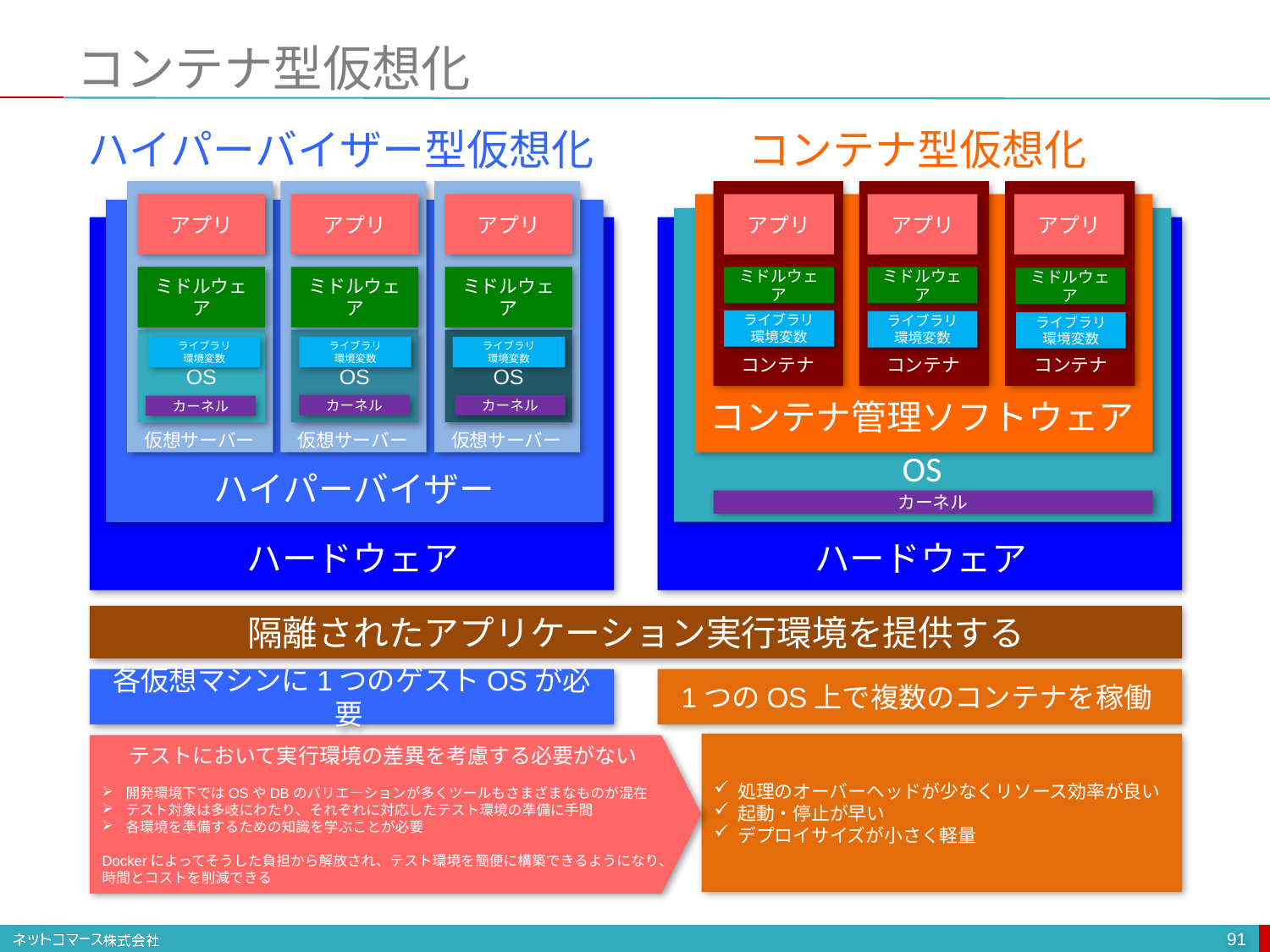

# コンテナ型仮想化
ハイパーバイザー型仮想化
コンテナ型仮想化

アプリ

アプリ
アプリ
アプリ
アプリ
アプリ

ミドルウェア
ミドルウェア
ミドルウェア
ミドルウェア
ミドルウェア
ミドルウェア
ライブラリ
環境変数
ライブラリ
環境変数
ライブラリ
環境変数
OS
OS
OS
ライブラリ
環境変数
ライブラリ
環境変数
ライブラリ
環境変数
コンテナ
コンテナ
コンテナ
コンテナ管理ソフトウェア
カーネル
カーネル
カーネル
仮想サーバー
仮想サーバー
仮想サーバー
OS
ハイパーバイザー
カーネル
ハードウェア
ハードウェア
隔離されたアプリケーション実行環境を提供する
各仮想マシンに1つのゲストOSが必要
1つのOS上で複数のコンテナを稼働
処理のオーバーヘッドが少なくリソース効率が良い
起動・停止が早い
デプロイサイズが小さく軽量
テストにおいて実行環境の差異を考慮する必要がない

開発環境下ではOSやDBのバリエ―ションが多くツールもさまざまなものが混在
テスト対象は多岐にわたり、それぞれに対応したテスト環境の準備に手間
各環境を準備するための知識を学ぶことが必要

Dockerによってそうした負担から解放され、テスト環境を簡便に構築できるようになり、時間とコストを削減できる
91